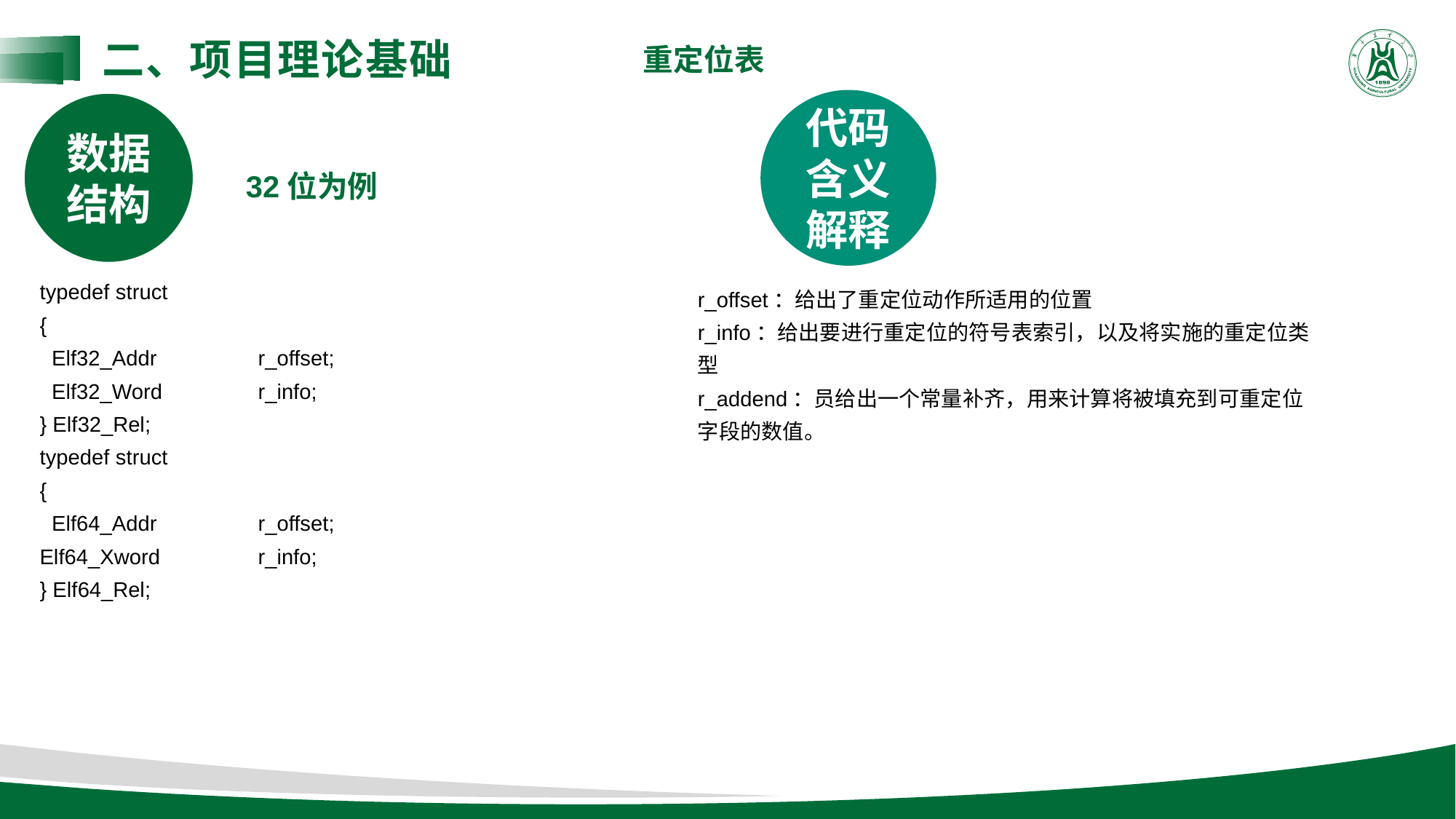

二、项目理论基础
 重定位表
代码含义解释
数据结构
32位为例
typedef struct
{
  Elf32_Addr	r_offset;
  Elf32_Word	r_info;
} Elf32_Rel;
typedef struct
{
  Elf64_Addr	r_offset;
Elf64_Xword	r_info;
} Elf64_Rel;
r_offset：给出了重定位动作所适用的位置
r_info：给出要进行重定位的符号表索引，以及将实施的重定位类型
r_addend：员给出一个常量补齐，用来计算将被填充到可重定位字段的数值。
12